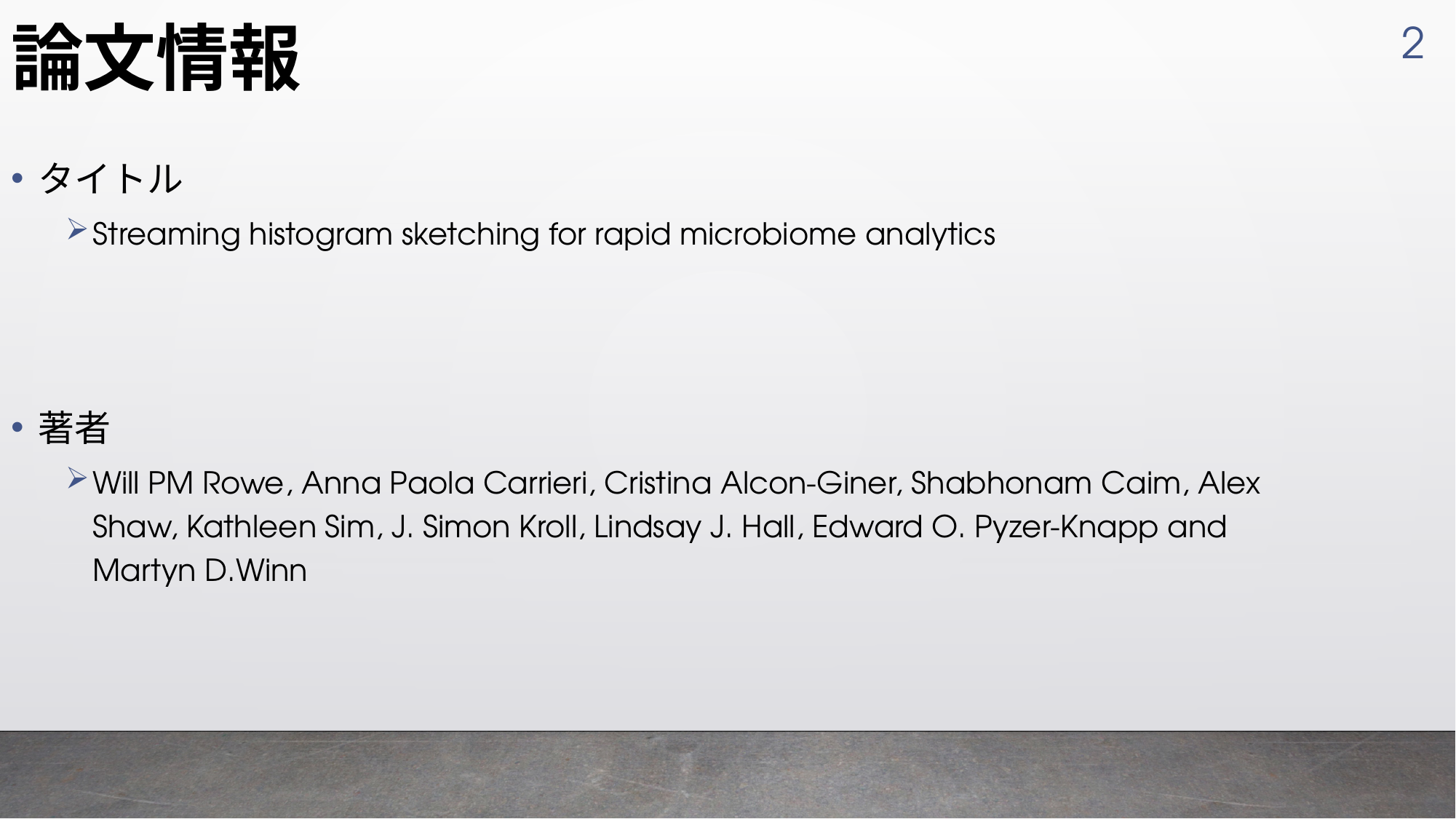

2
# 論文情報
タイトル
Streaming histogram sketching for rapid microbiome analytics

著者
Will PM Rowe, Anna Paola Carrieri, Cristina Alcon-Giner, Shabhonam Caim, Alex Shaw, Kathleen Sim, J. Simon Kroll, Lindsay J. Hall, Edward O. Pyzer-Knapp and Martyn D.Winn